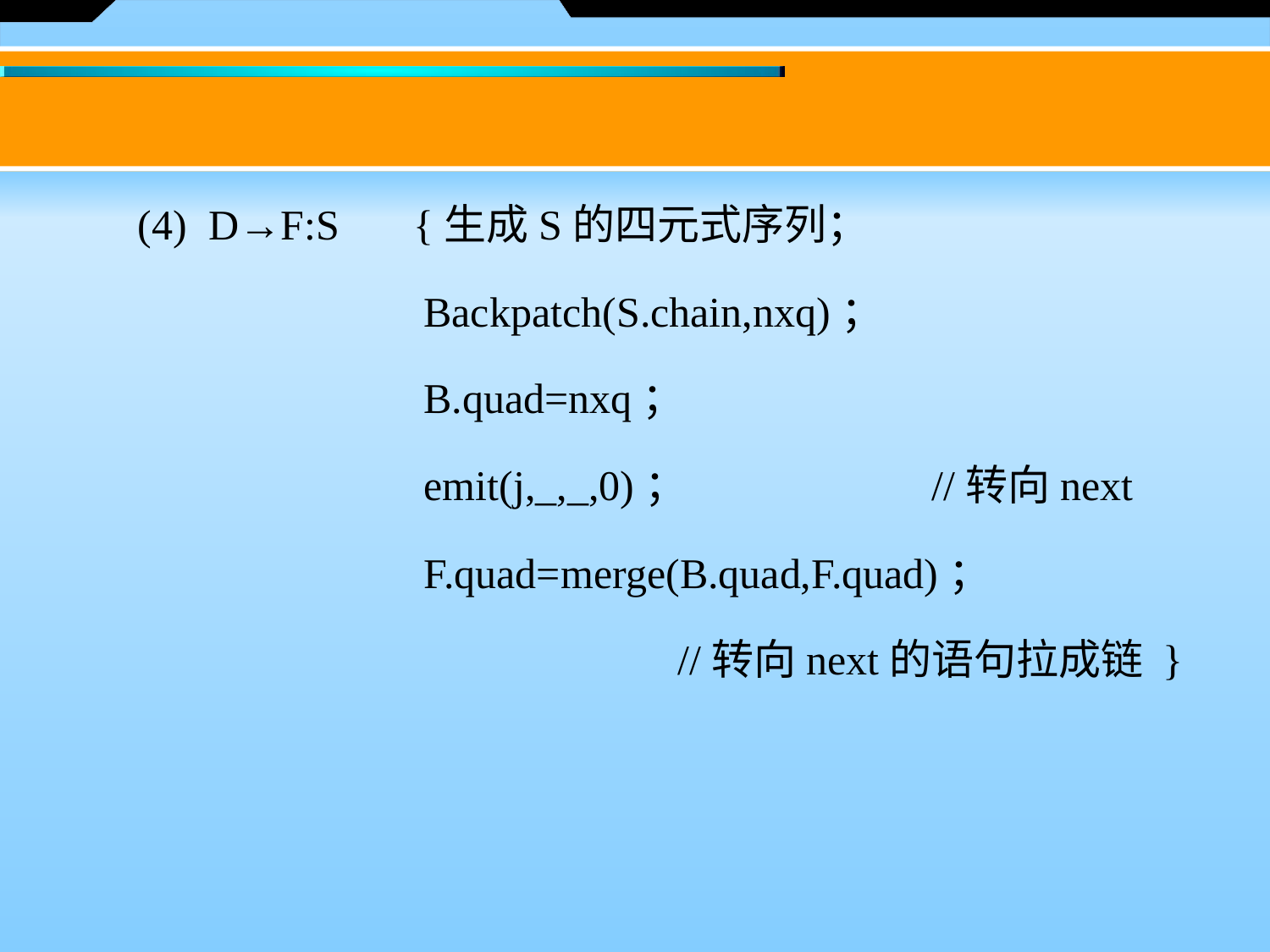

(4)  D→F:S       {生成S的四元式序列；
			Backpatch(S.chain,nxq)；
			B.quad=nxq；
			emit(j,_,_,0)；  		//转向next
			F.quad=merge(B.quad,F.quad)；
					//转向next的语句拉成链 }